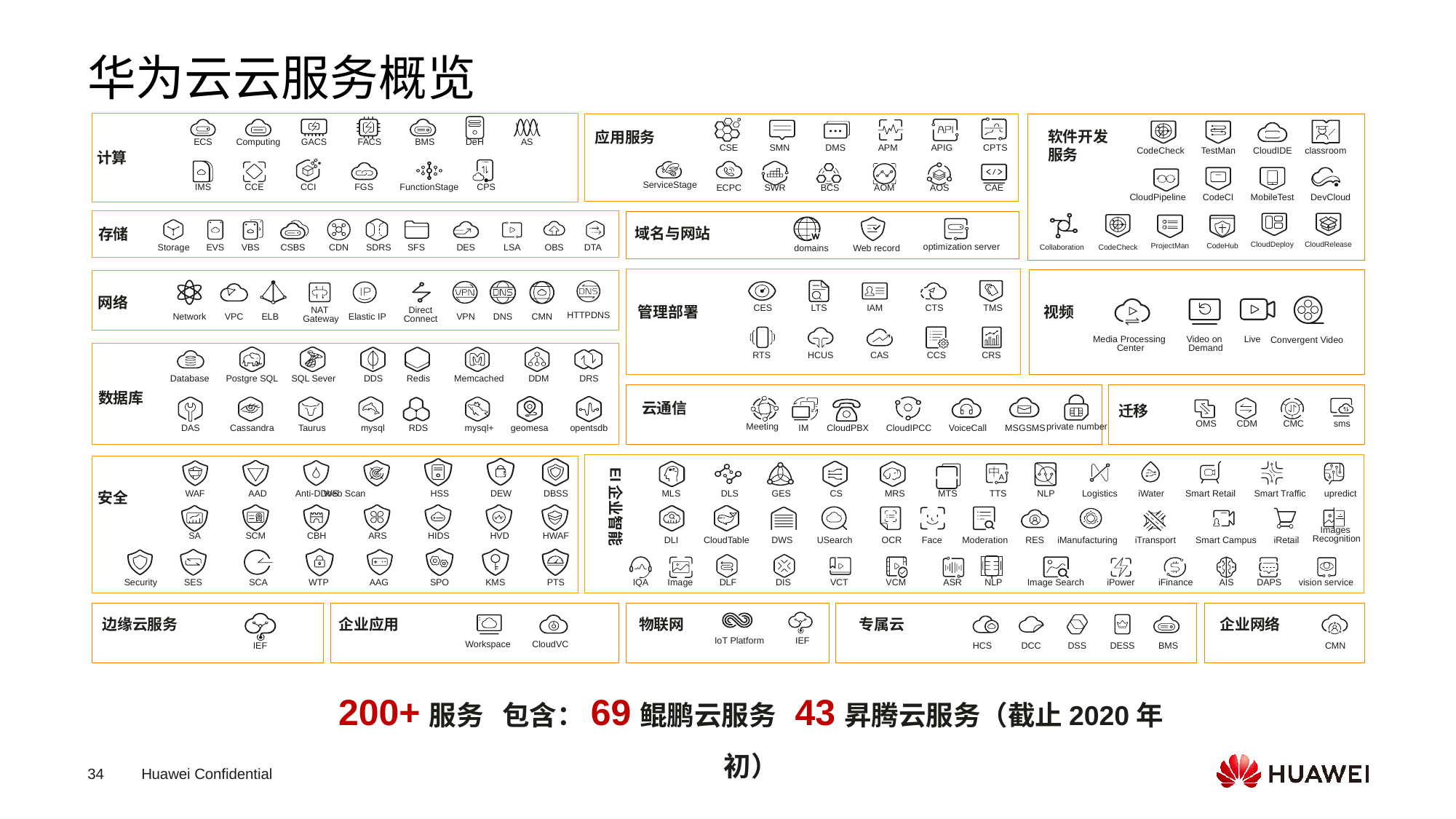

# 华为云云服务概览

软件开发
服务
应用服务
ECS
Computing

GACS
FACS
BMS
DeH
AS

CSE

SMN

DMS

APM

APIG

CPTS

CodeCheck

TestMan
CloudIDE
classroom
计算

ServiceStage

IMS
CCE
CCI
FGS
FunctionStage
CPS
ECPC

SWR

BCS

AOM

AOS

CAE

CloudPipeline
CodeCI
MobileTest
DevCloud

域名与网站
存储
CloudDeploy
CloudRelease
 optimization server
ProjectMan
CodeHub
Storage
EVS
VBS
CSBS
CDN
SDRS
SFS

DES
LSA
OBS
DTA

domains

Web record
Collaboration
CodeCheck

网络

管理部署
视频
CES

LTS

IAM

CTS

TMS

NAT
Gateway
Direct
Connect
Network
VPC

ELB

Elastic IP

VPN

DNS
CMN

HTTPDNS

Live
Media Processing
 Center
Video on
Demand
Convergent Video

RTS
HCUS
CAS
CCS

CRS

Database
Postgre SQL

SQL Sever

DDS

Redis

Memcached

DDM

DRS

数据库

云通信

迁移
OMS
CDM
CMC
sms
Meeting
IM

CloudPBX
CloudIPCC
VoiceCall
MSGSMS
private number
DAS

Cassandra

Taurus

mysql

RDS

mysql+

geomesa

opentsdb

EI企业智能
MLS
DLS
GES
CS
MRS
MTS
TTS
NLP
Logistics
iWater
Smart Retail
Smart Traffic
upredict
WAF
AAD
Anti-DDoS
Web Scan
HSS
DEW
DBSS
安全

Images
Recognition
SA

SCM

CBH

ARS

HIDS

HVD

HWAF

DLI
CloudTable
DWS
USearch
OCR
Face
Moderation
RES
iManufacturing
iTransport
Smart Campus
iRetail

Security
SES

SCA

WTP

AAG

SPO

KMS

PTS

IQA
Image
DLF
DIS
VCT
VCM
ASR
NLP
Image Search
iPower
iFinance
AIS
DAPS
vision service

边缘云服务
企业应用
物联网
专属云
企业网络

IoT Platform
IEF
Workspace
CloudVC
IEF

HCS
DCC
DSS
DESS
BMS
CMN
200+服务   包含：69鲲鹏云服务  43昇腾云服务（截止2020年初）